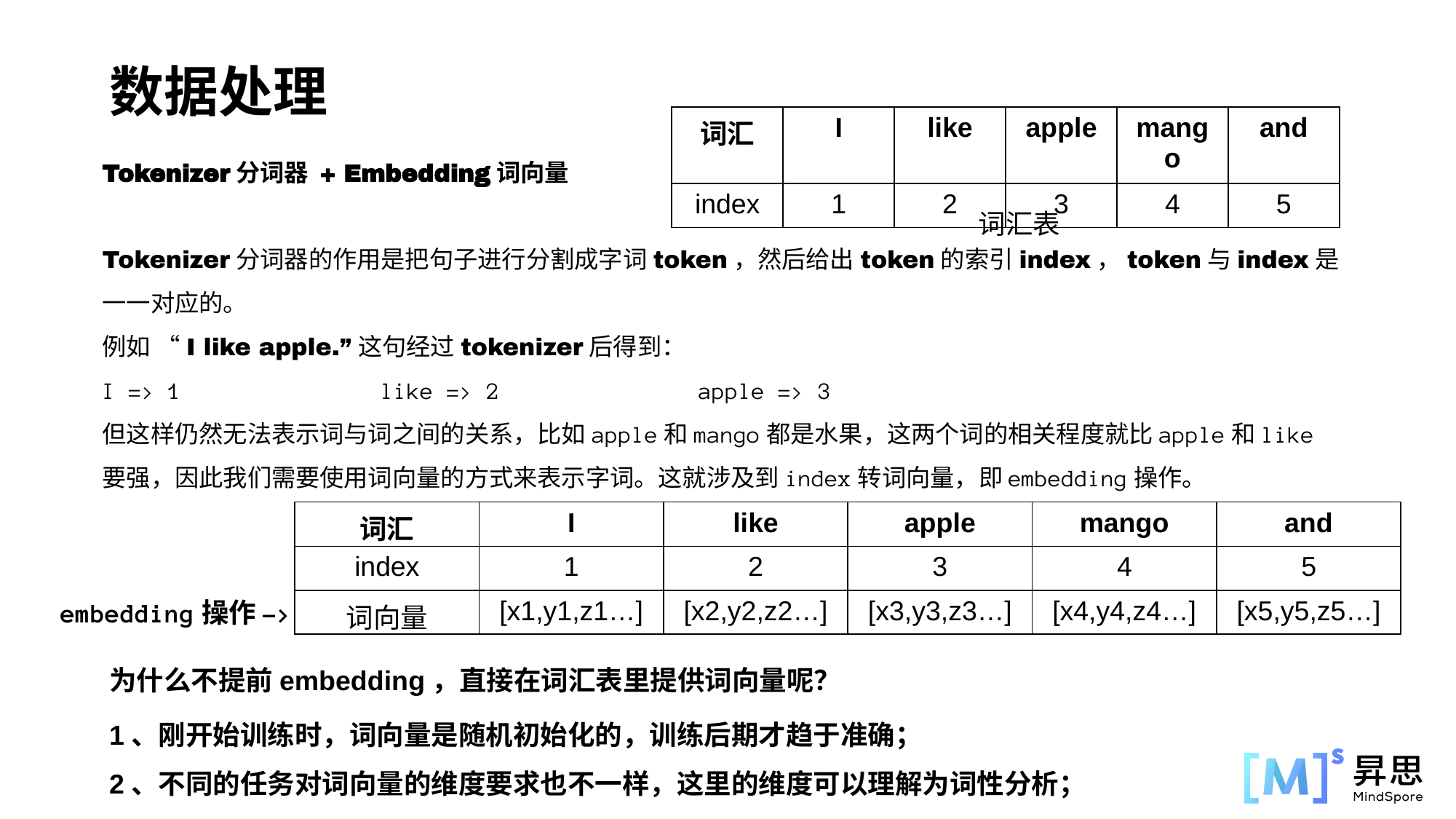

数据处理
| 词汇 | I | like | apple | mango | and |
| --- | --- | --- | --- | --- | --- |
| index | 1 | 2 | 3 | 4 | 5 |
Tokenizer分词器 + Embedding词向量

Tokenizer分词器的作用是把句子进行分割成字词token，然后给出token的索引index，token与index是一一对应的。
例如 “I like apple.”这句经过tokenizer后得到：
I => 1               like => 2               apple => 3
但这样仍然无法表示词与词之间的关系，比如apple和mango都是水果，这两个词的相关程度就比apple和like要强，因此我们需要使用词向量的方式来表示字词。这就涉及到index转词向量，即embedding操作。
词汇表
| 词汇 | I | like | apple | mango | and |
| --- | --- | --- | --- | --- | --- |
| index | 1 | 2 | 3 | 4 | 5 |
| 词向量 | [x1,y1,z1…] | [x2,y2,z2…] | [x3,y3,z3…] | [x4,y4,z4…] | [x5,y5,z5…] |
embedding操作->
为什么不提前embedding，直接在词汇表里提供词向量呢？
1、刚开始训练时，词向量是随机初始化的，训练后期才趋于准确；
2、不同的任务对词向量的维度要求也不一样，这里的维度可以理解为词性分析；